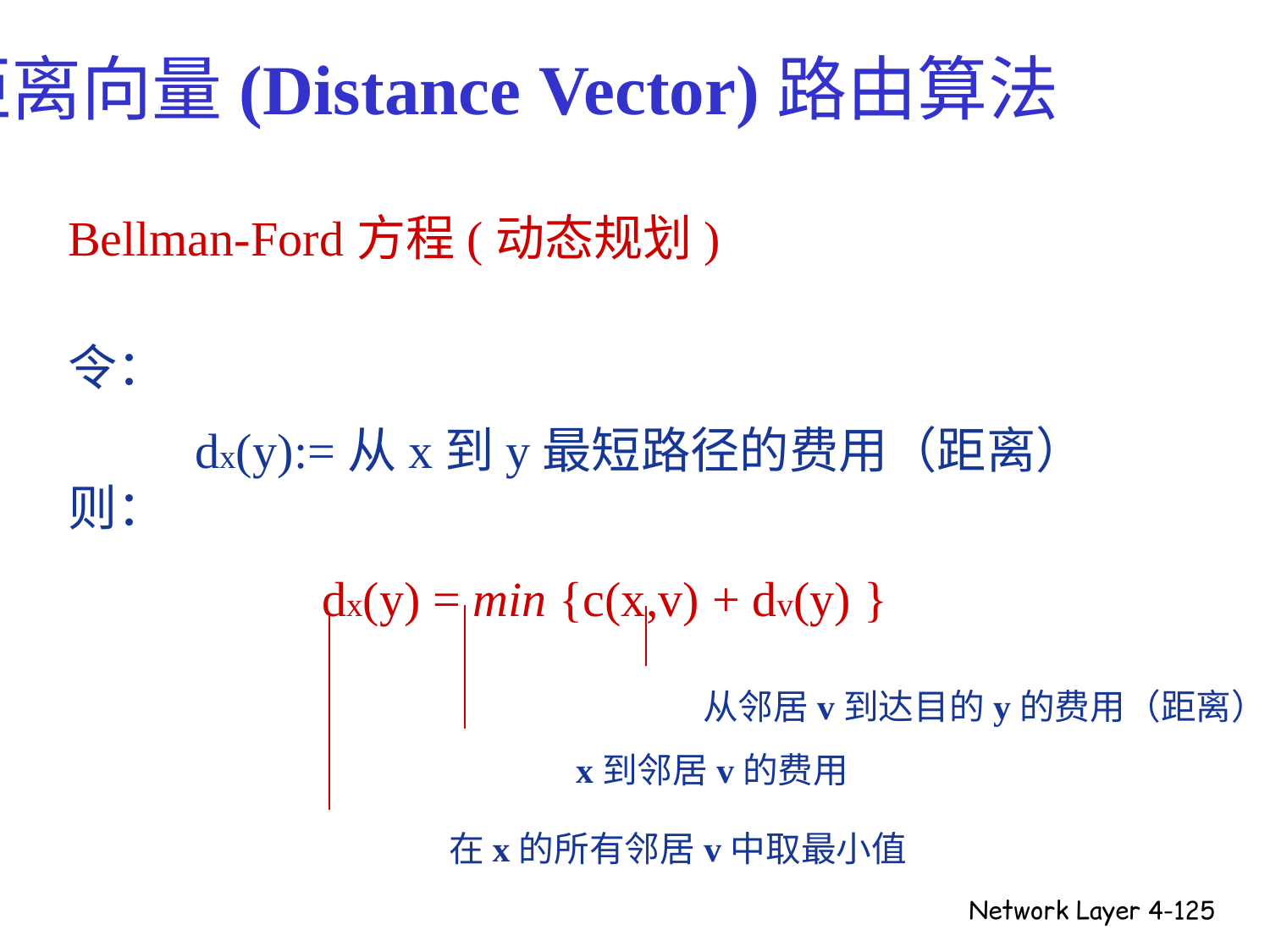

距离向量(Distance Vector)路由算法

	Bellman-Ford方程(动态规划)

	令：

		dx(y):=从x到y最短路径的费用（距离）
	则：

			dx(y) = min {c(x,v) + dv(y) }

						从邻居v到达目的y的费用（距离）

					x到邻居v的费用

				在x的所有邻居v中取最小值

Network Layer
4-125